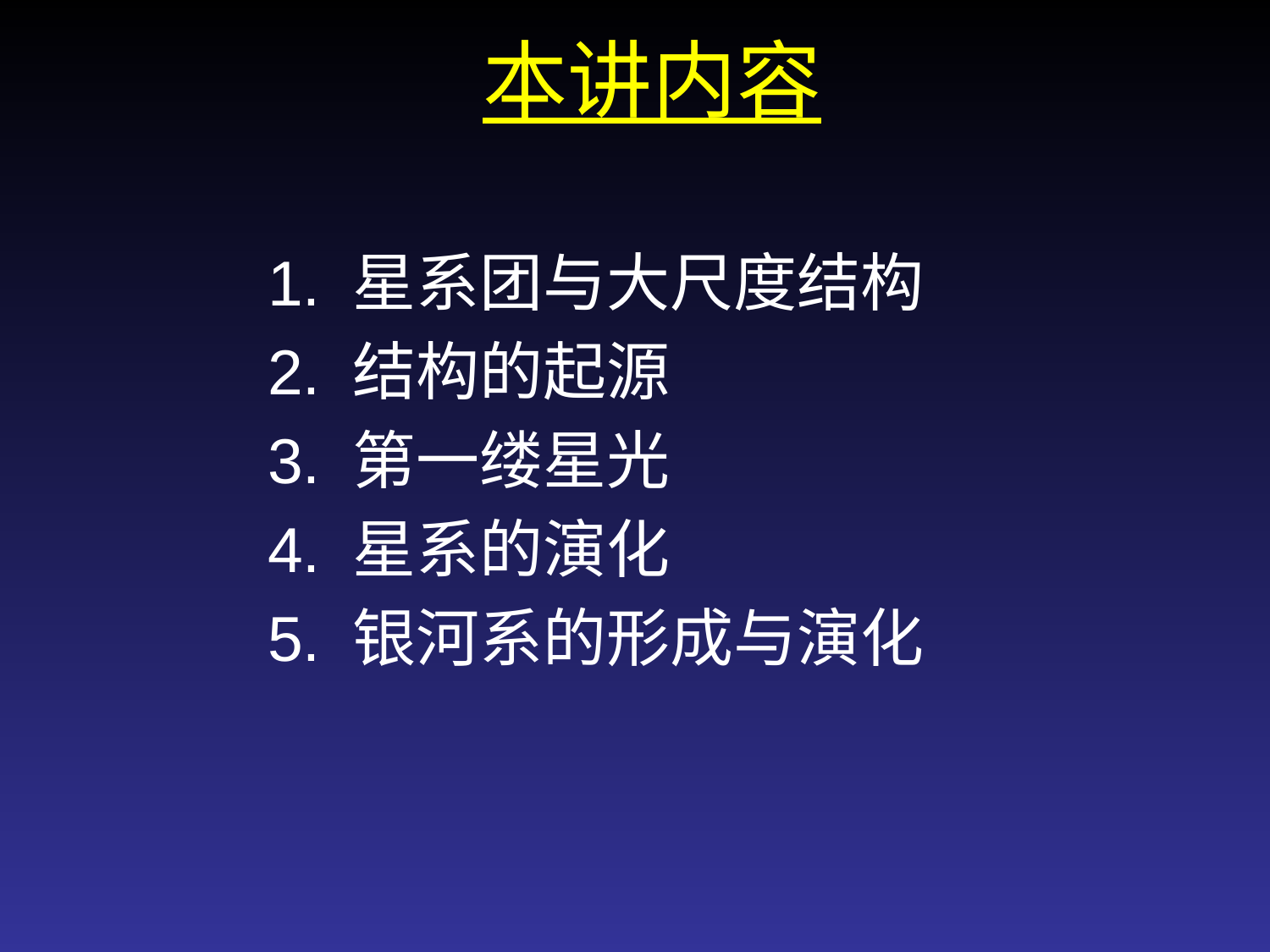

本讲内容
星系团与大尺度结构
结构的起源
第一缕星光
星系的演化
银河系的形成与演化